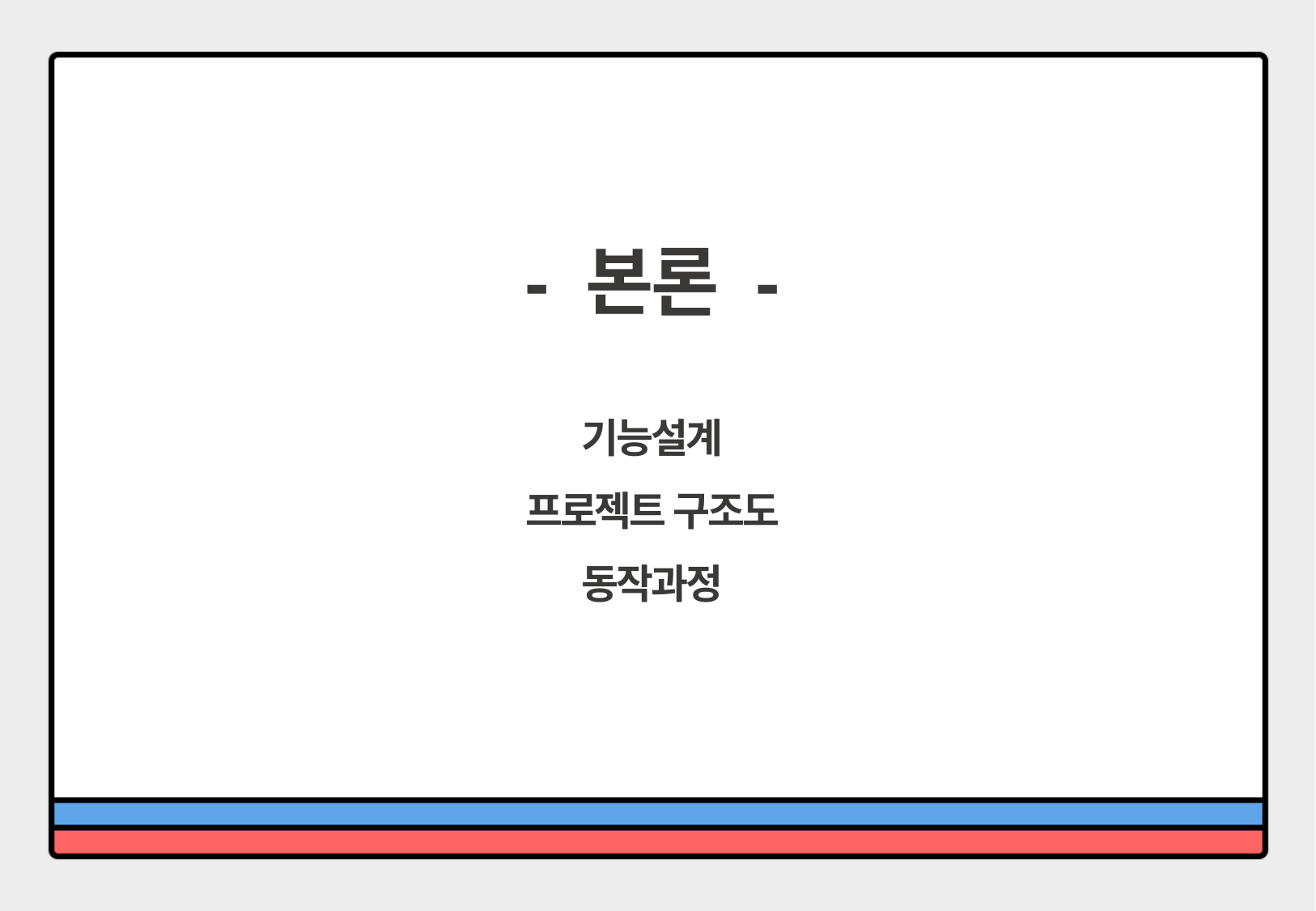

- 본론 -

기능설계
프로젝트 구조도
동작과정